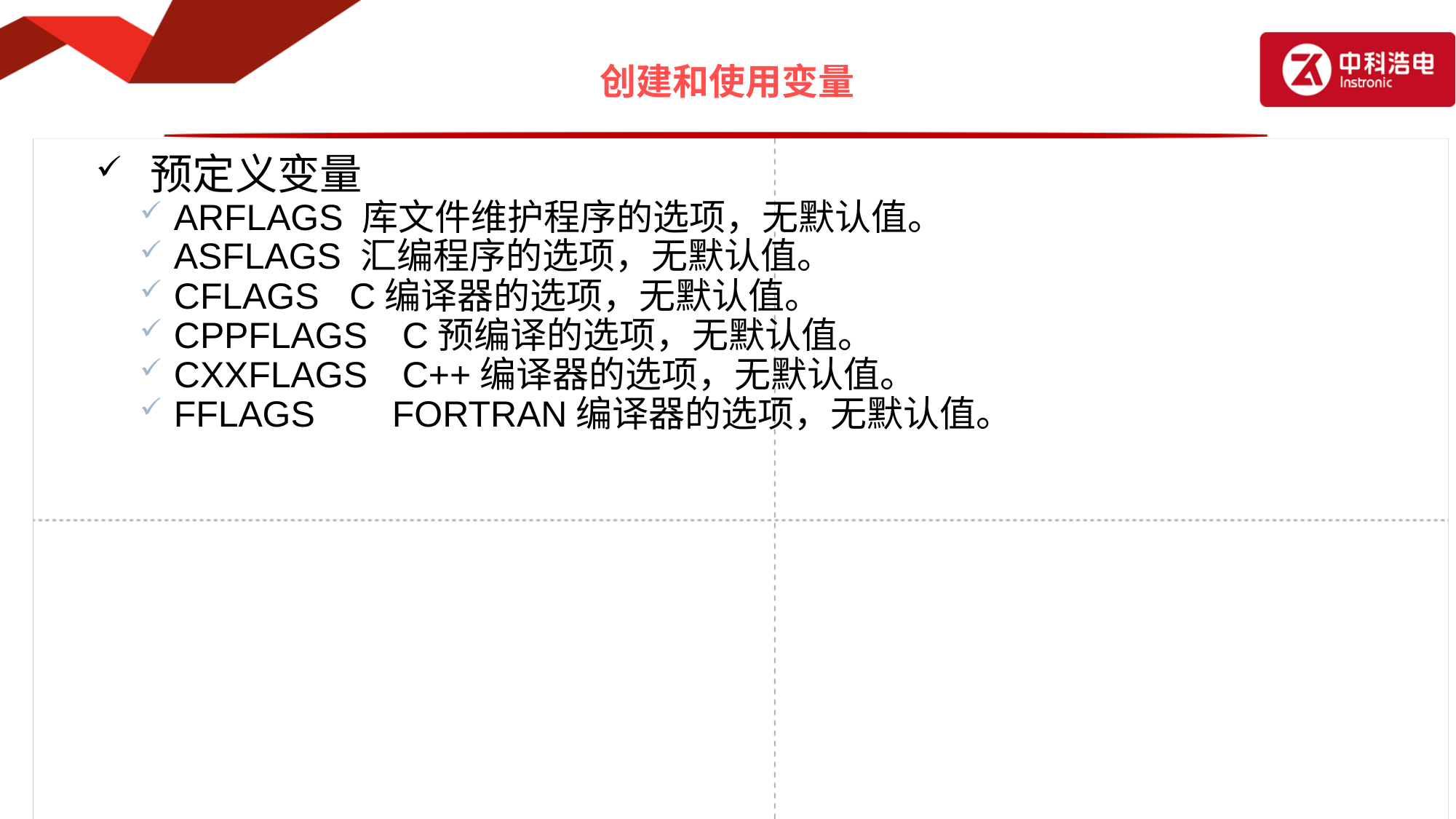

# 创建和使用变量
预定义变量
ARFLAGS 库文件维护程序的选项，无默认值。
ASFLAGS 汇编程序的选项，无默认值。
CFLAGS   C编译器的选项，无默认值。
CPPFLAGS	 C预编译的选项，无默认值。
CXXFLAGS	 C++编译器的选项，无默认值。
FFLAGS	FORTRAN编译器的选项，无默认值。